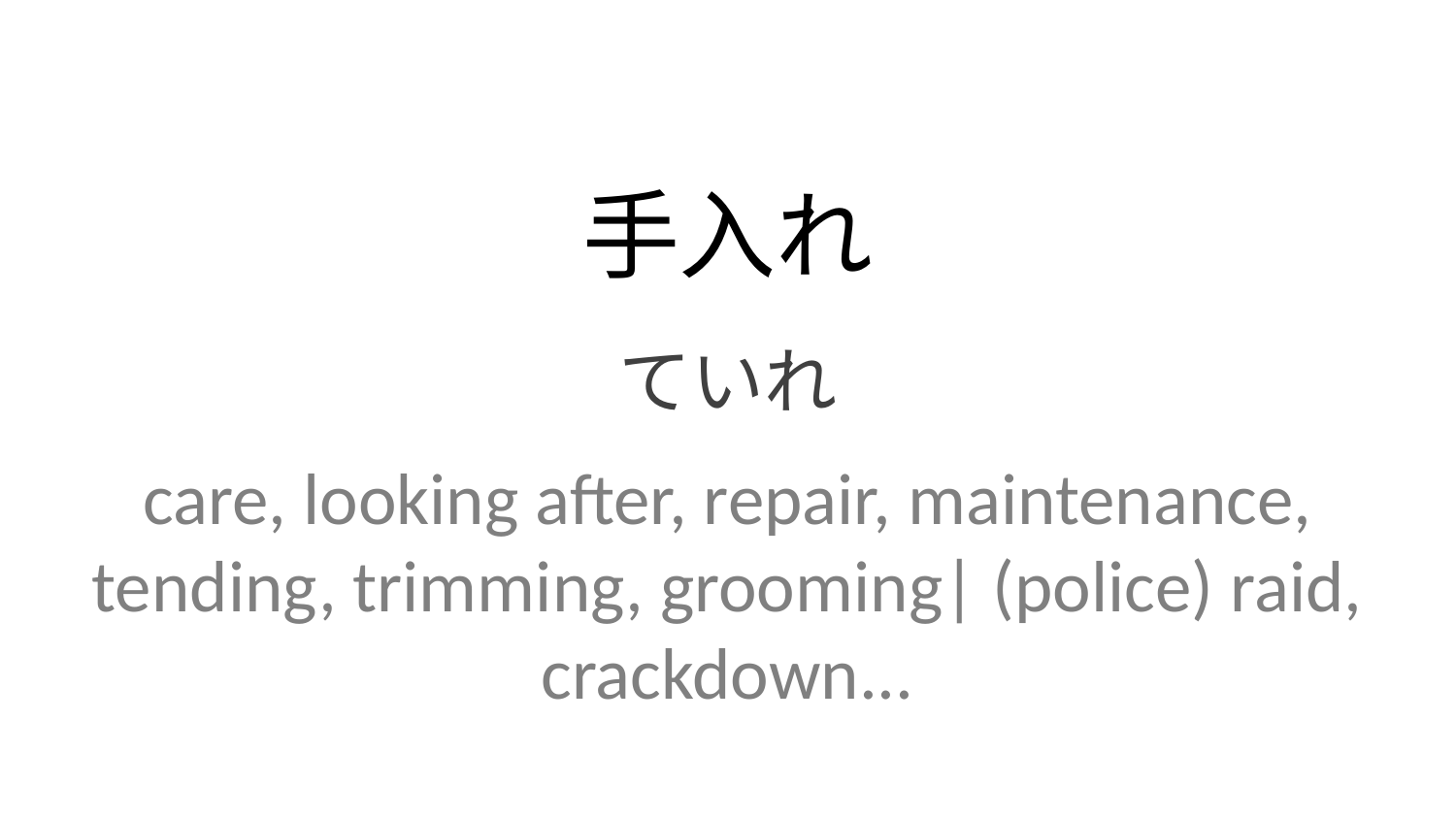

手入れ

ていれ
care, looking after, repair, maintenance, tending, trimming, grooming| (police) raid, crackdown...